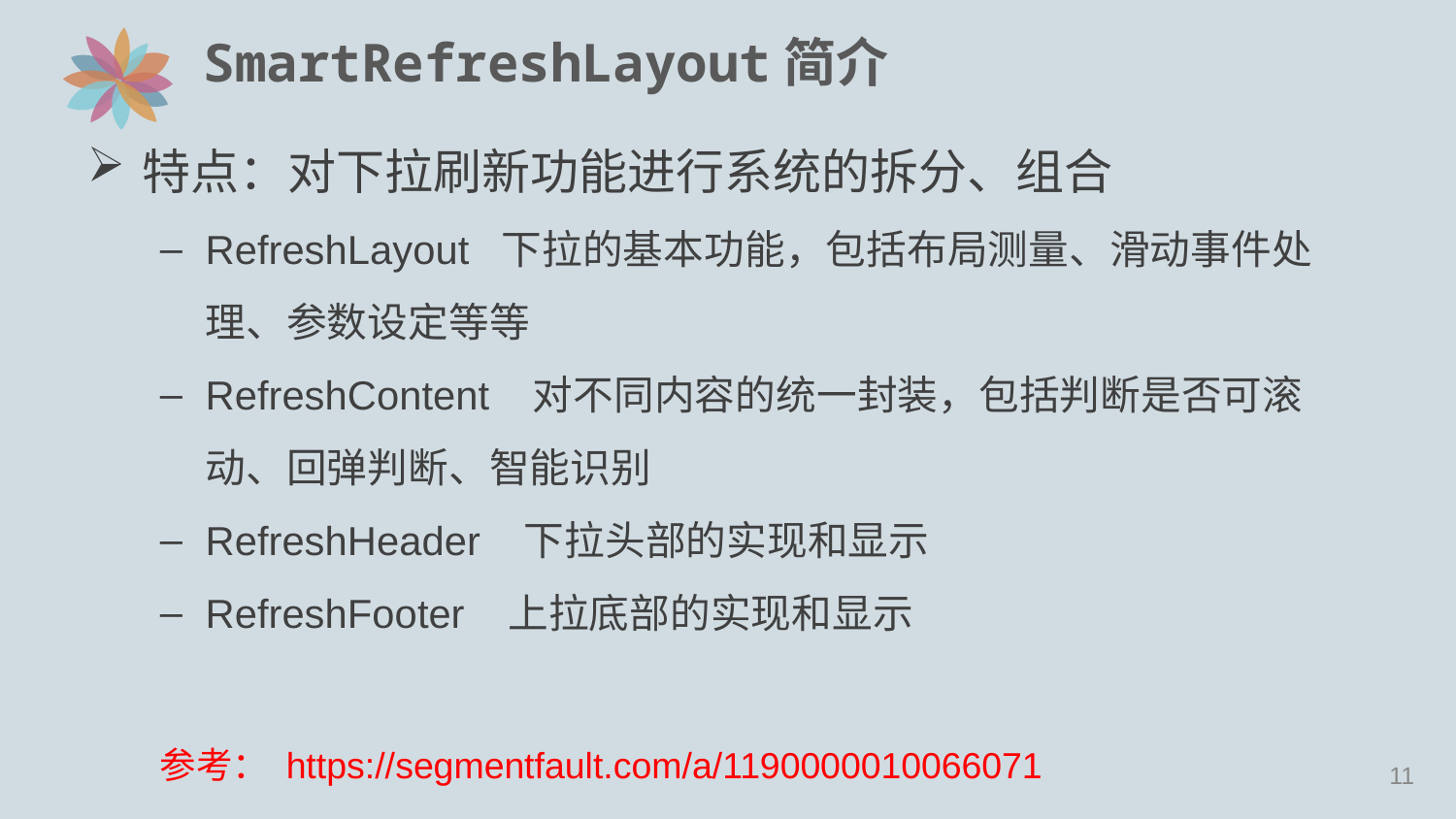

# SmartRefreshLayout简介
特点：对下拉刷新功能进行系统的拆分、组合
RefreshLayout  下拉的基本功能，包括布局测量、滑动事件处理、参数设定等等
RefreshContent   对不同内容的统一封装，包括判断是否可滚动、回弹判断、智能识别
RefreshHeader   下拉头部的实现和显示
RefreshFooter   上拉底部的实现和显示

参考： https://segmentfault.com/a/1190000010066071
11